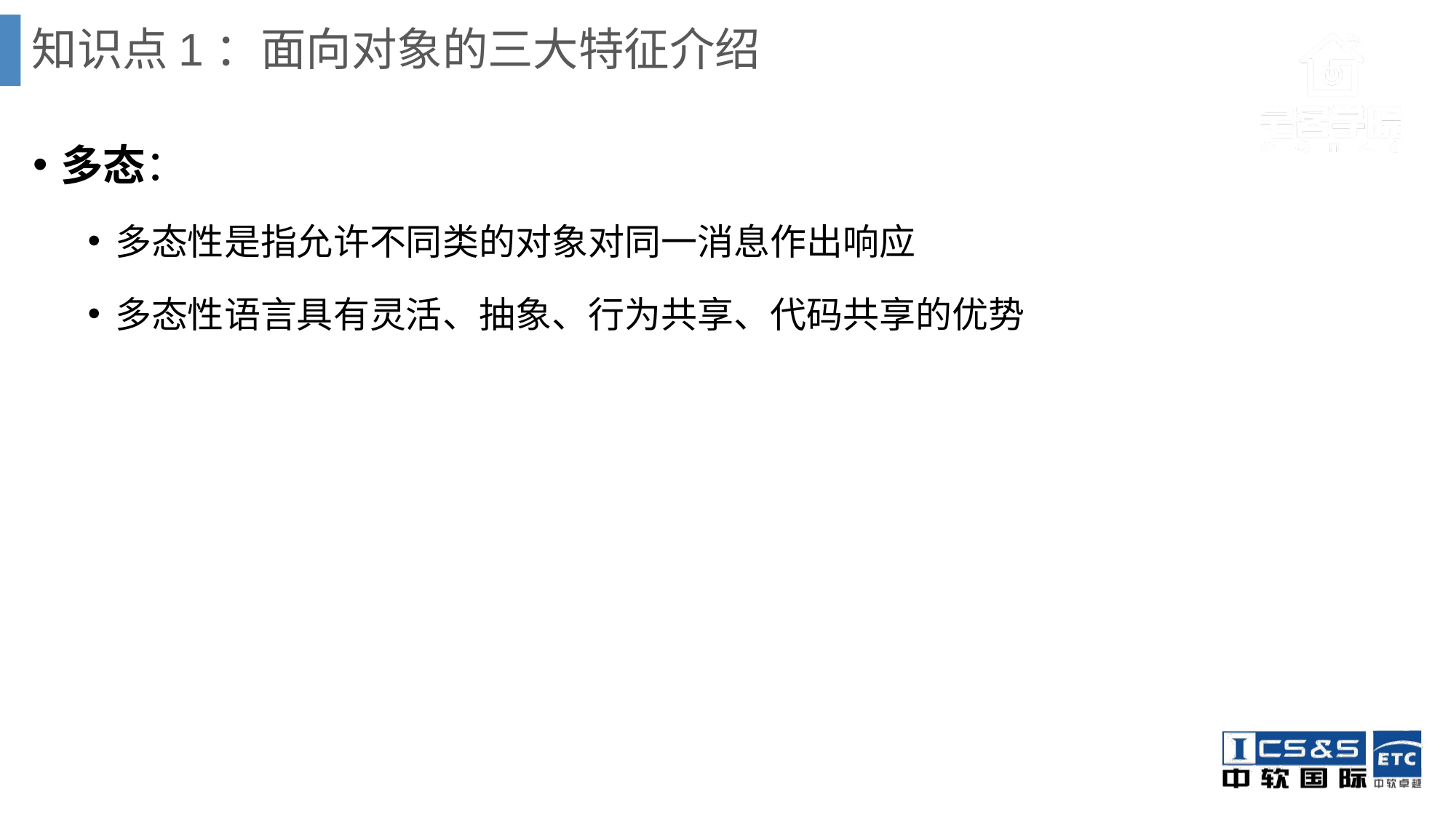

# 知识点1：面向对象的三大特征介绍
多态：
多态性是指允许不同类的对象对同一消息作出响应
多态性语言具有灵活、抽象、行为共享、代码共享的优势